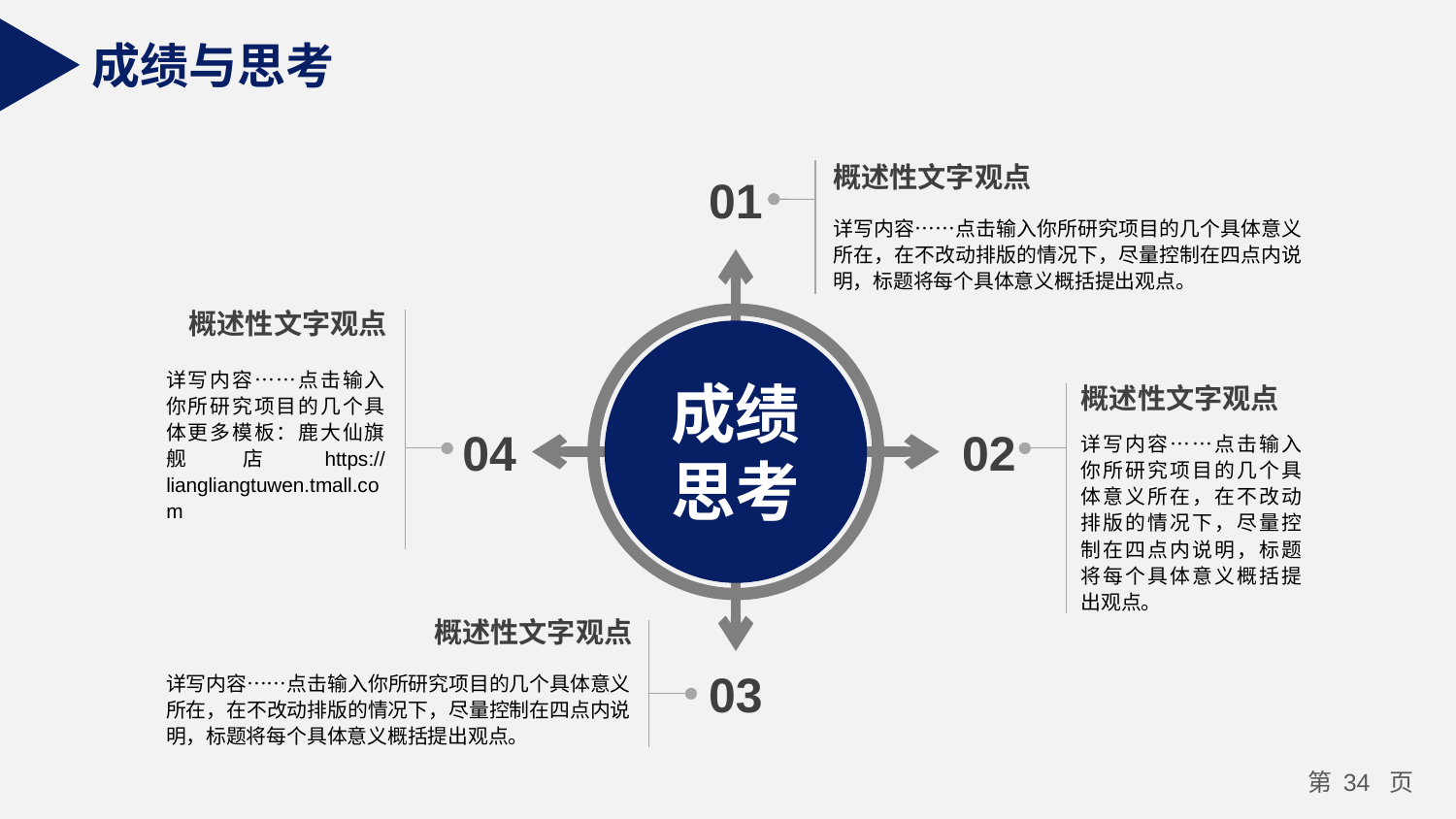

成绩与思考
概述性文字观点
01
详写内容……点击输入你所研究项目的几个具体意义所在，在不改动排版的情况下，尽量控制在四点内说明，标题将每个具体意义概括提出观点。
概述性文字观点

详写内容……点击输入你所研究项目的几个具体更多模板：鹿大仙旗舰店https://liangliangtuwen.tmall.com
成绩思考
概述性文字观点
04
02
详写内容……点击输入你所研究项目的几个具体意义所在，在不改动排版的情况下，尽量控制在四点内说明，标题将每个具体意义概括提出观点。
概述性文字观点
03
详写内容……点击输入你所研究项目的几个具体意义所在，在不改动排版的情况下，尽量控制在四点内说明，标题将每个具体意义概括提出观点。